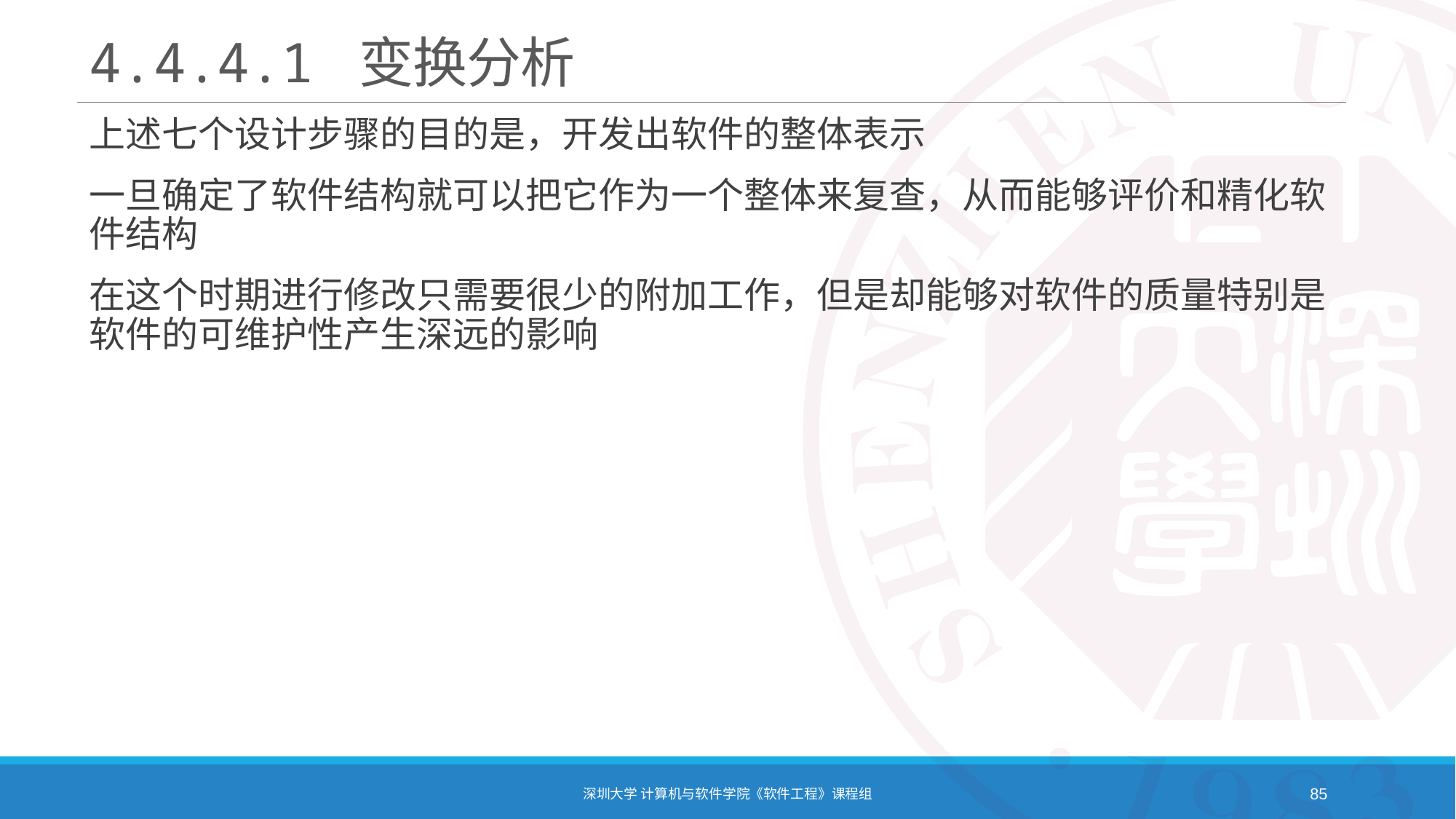

# 4.4.4.1 变换分析
上述七个设计步骤的目的是，开发出软件的整体表示
一旦确定了软件结构就可以把它作为一个整体来复查，从而能够评价和精化软件结构
在这个时期进行修改只需要很少的附加工作，但是却能够对软件的质量特别是软件的可维护性产生深远的影响
深圳大学 计算机与软件学院《软件工程》课程组
85